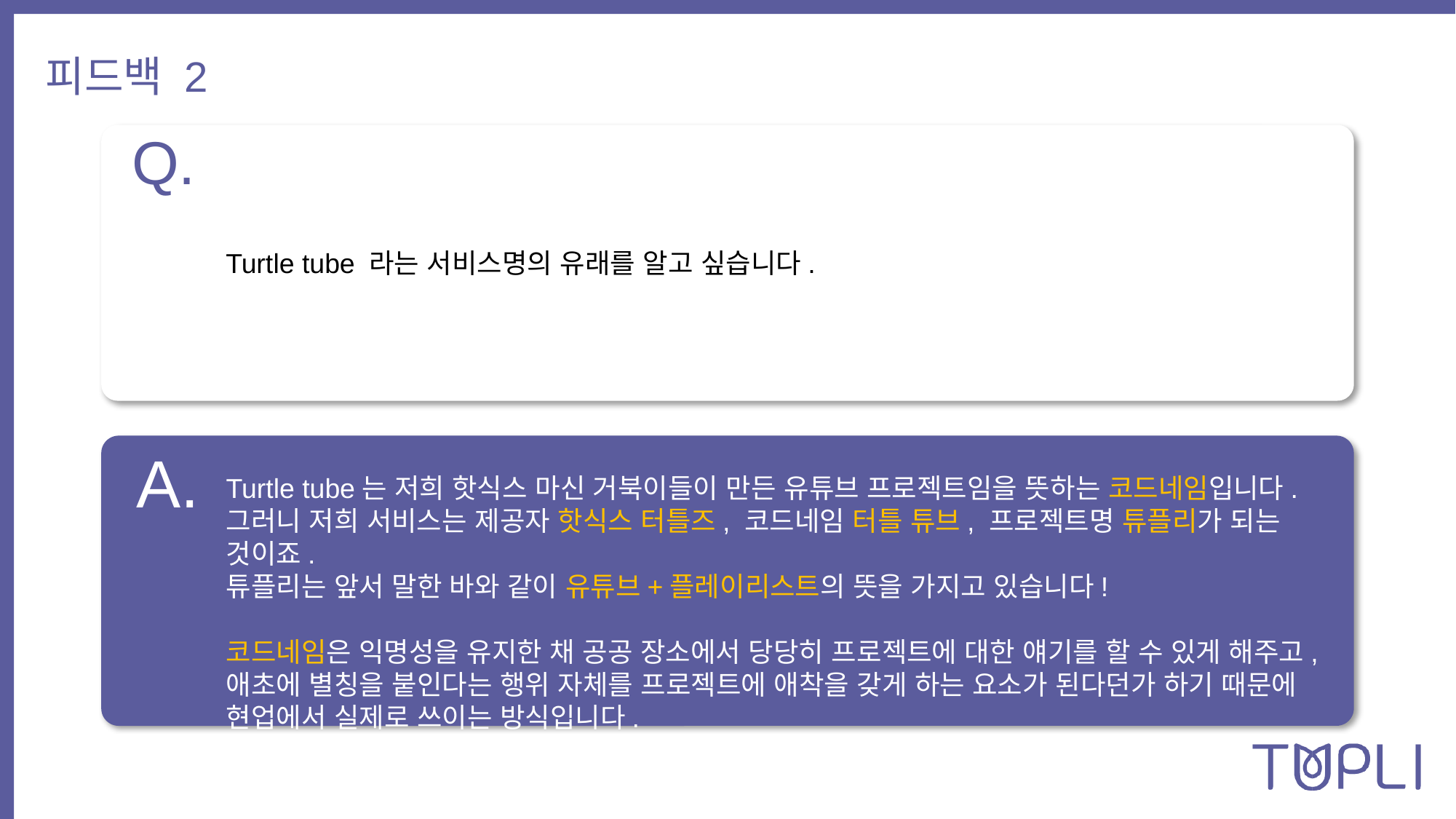

피드백 2
Q.

Turtle tube 라는 서비스명의 유래를 알고 싶습니다.

A.
Turtle tube는 저희 핫식스 마신 거북이들이 만든 유튜브 프로젝트임을 뜻하는 코드네임입니다.
그러니 저희 서비스는 제공자 핫식스 터틀즈, 코드네임 터틀 튜브, 프로젝트명 튜플리가 되는 것이죠.
튜플리는 앞서 말한 바와 같이 유튜브+플레이리스트의 뜻을 가지고 있습니다!

코드네임은 익명성을 유지한 채 공공 장소에서 당당히 프로젝트에 대한 얘기를 할 수 있게 해주고,
애초에 별칭을 붙인다는 행위 자체를 프로젝트에 애착을 갖게 하는 요소가 된다던가 하기 때문에
현업에서 실제로 쓰이는 방식입니다.